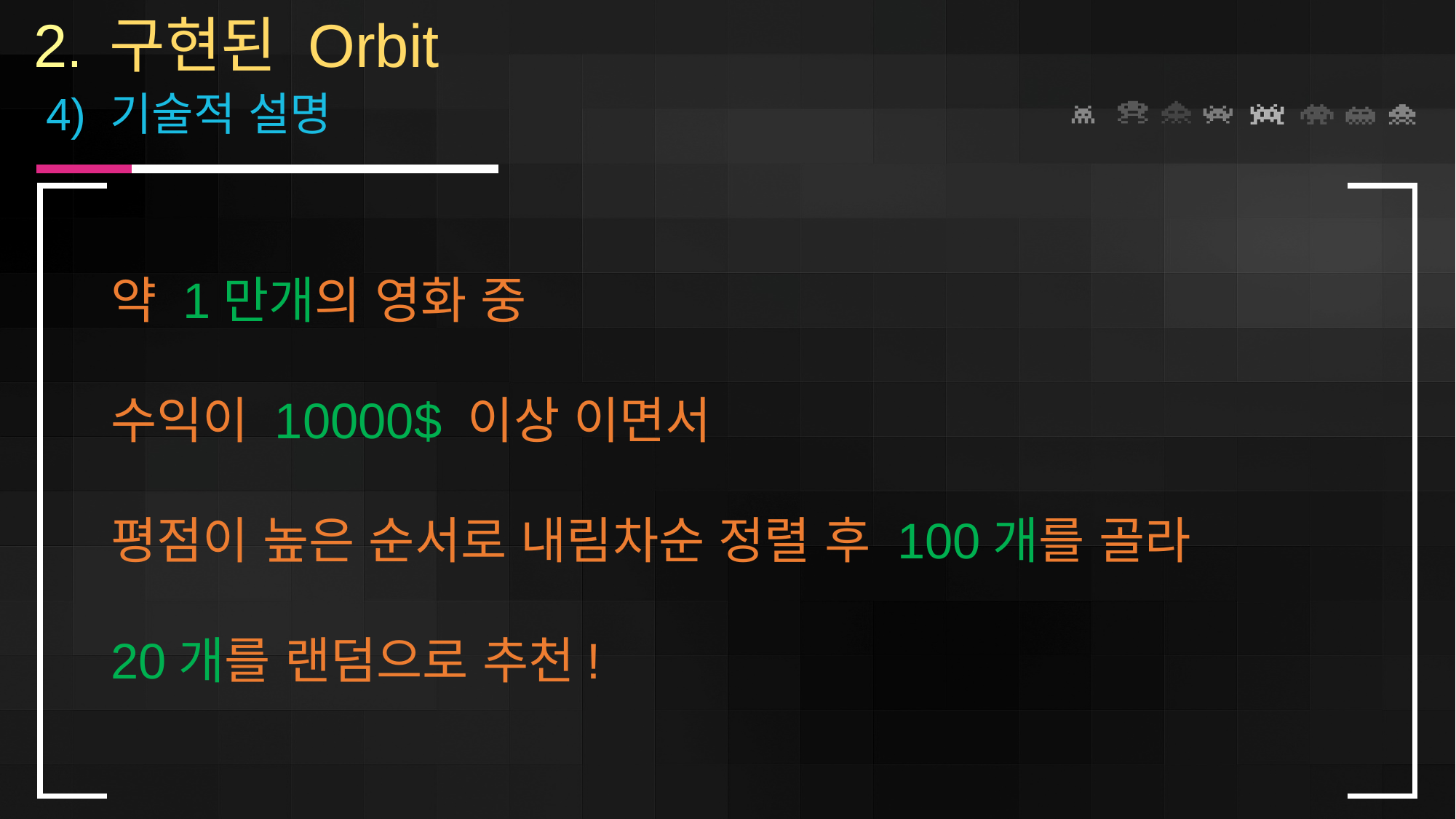

2. 구현된 Orbit

 4) 기술적 설명

약 1만개의 영화 중

수익이 10000$ 이상 이면서

평점이 높은 순서로 내림차순 정렬 후 100개를 골라

20개를 랜덤으로 추천!